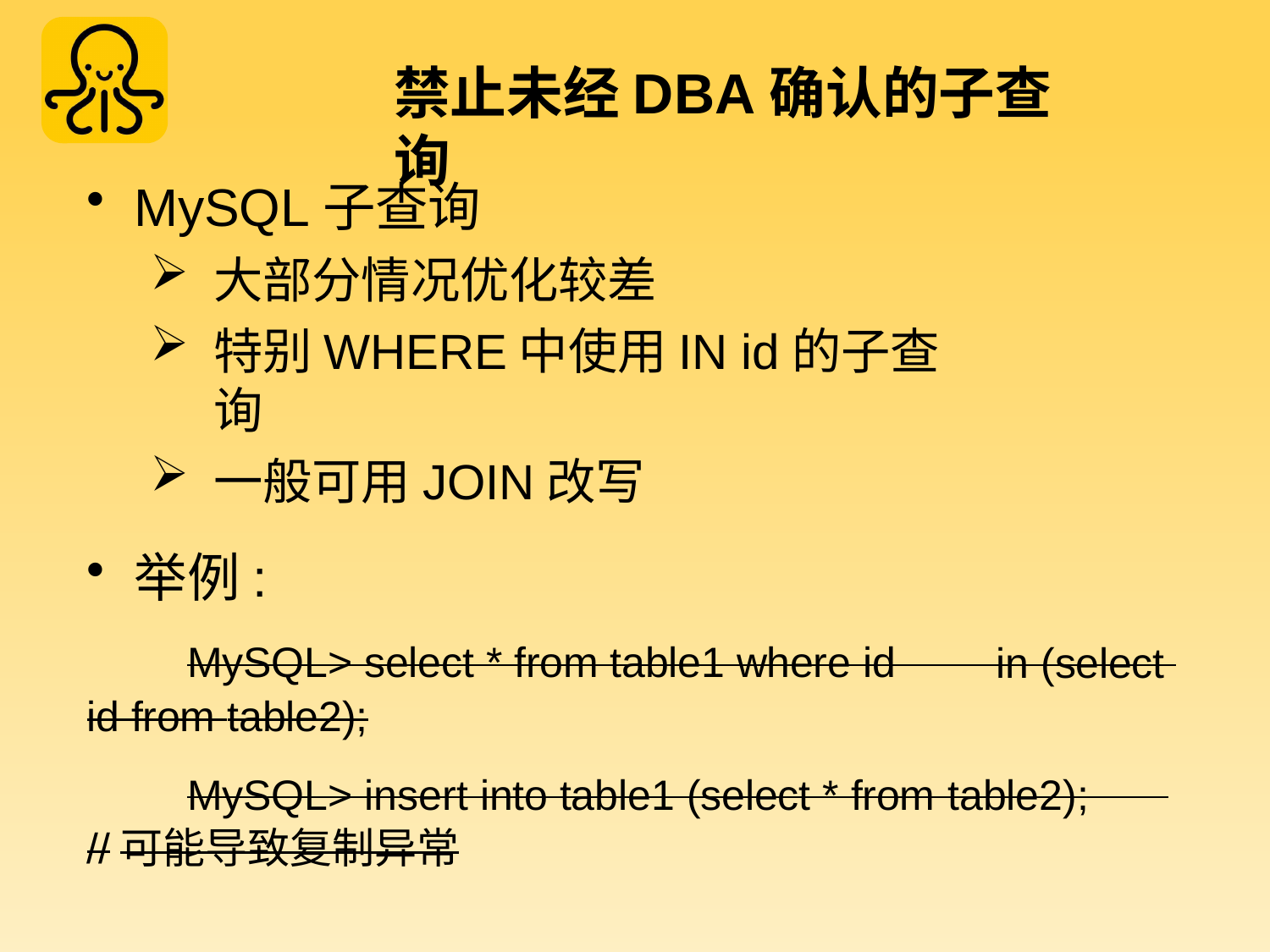

# 禁止未经DBA确认的子查询
MySQL子查询
大部分情况优化较差
特别WHERE中使用IN id的子查询
一般可用JOIN改写
举例:
MySQL> select * from table1 where id
in (select
id from table2);
MySQL> insert into table1 (select * from table2);

//可能导致复制异常